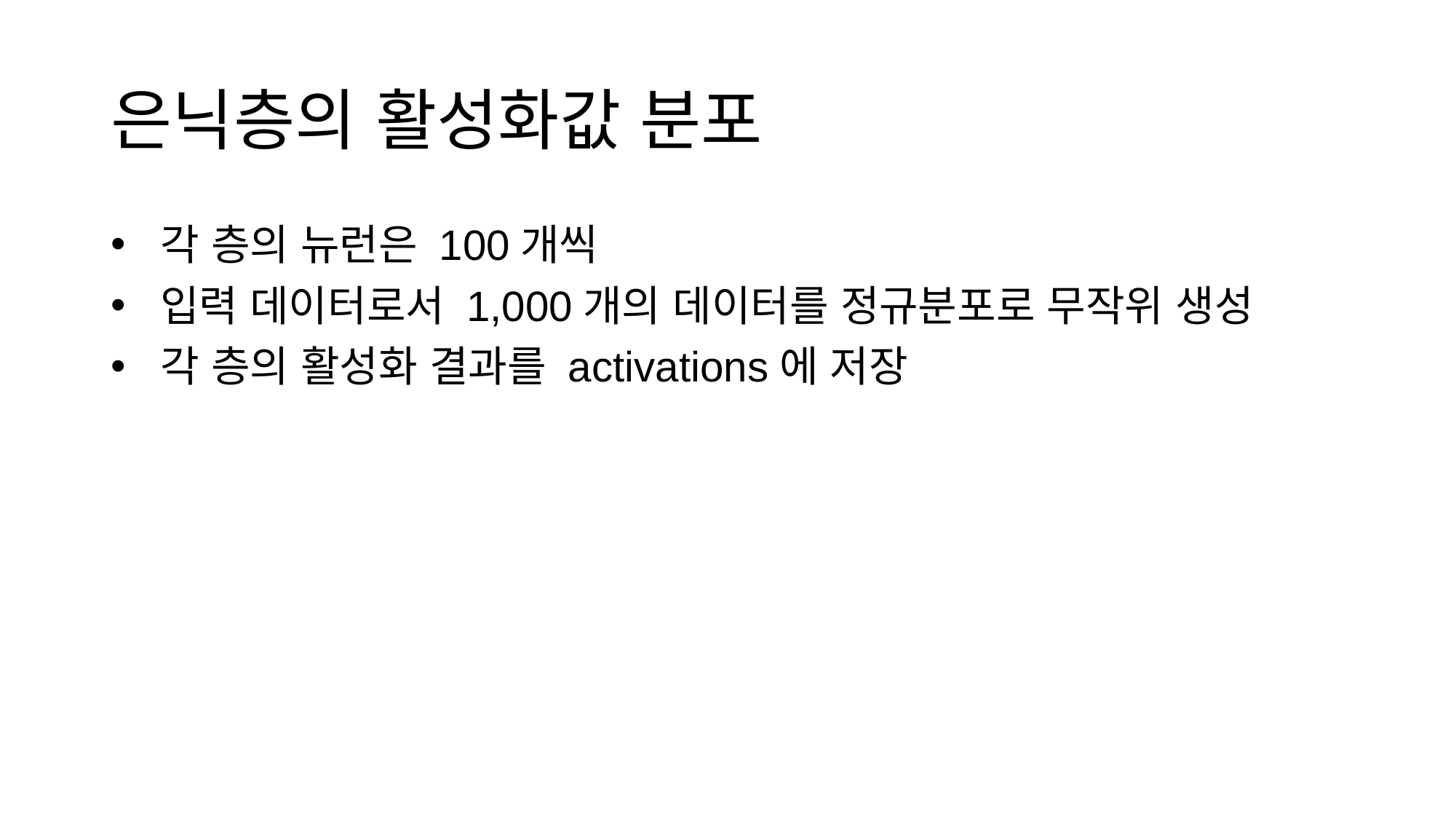

# 은닉층의 활성화값 분포
 각 층의 뉴런은 100개씩
 입력 데이터로서 1,000개의 데이터를 정규분포로 무작위 생성
 각 층의 활성화 결과를 activations에 저장